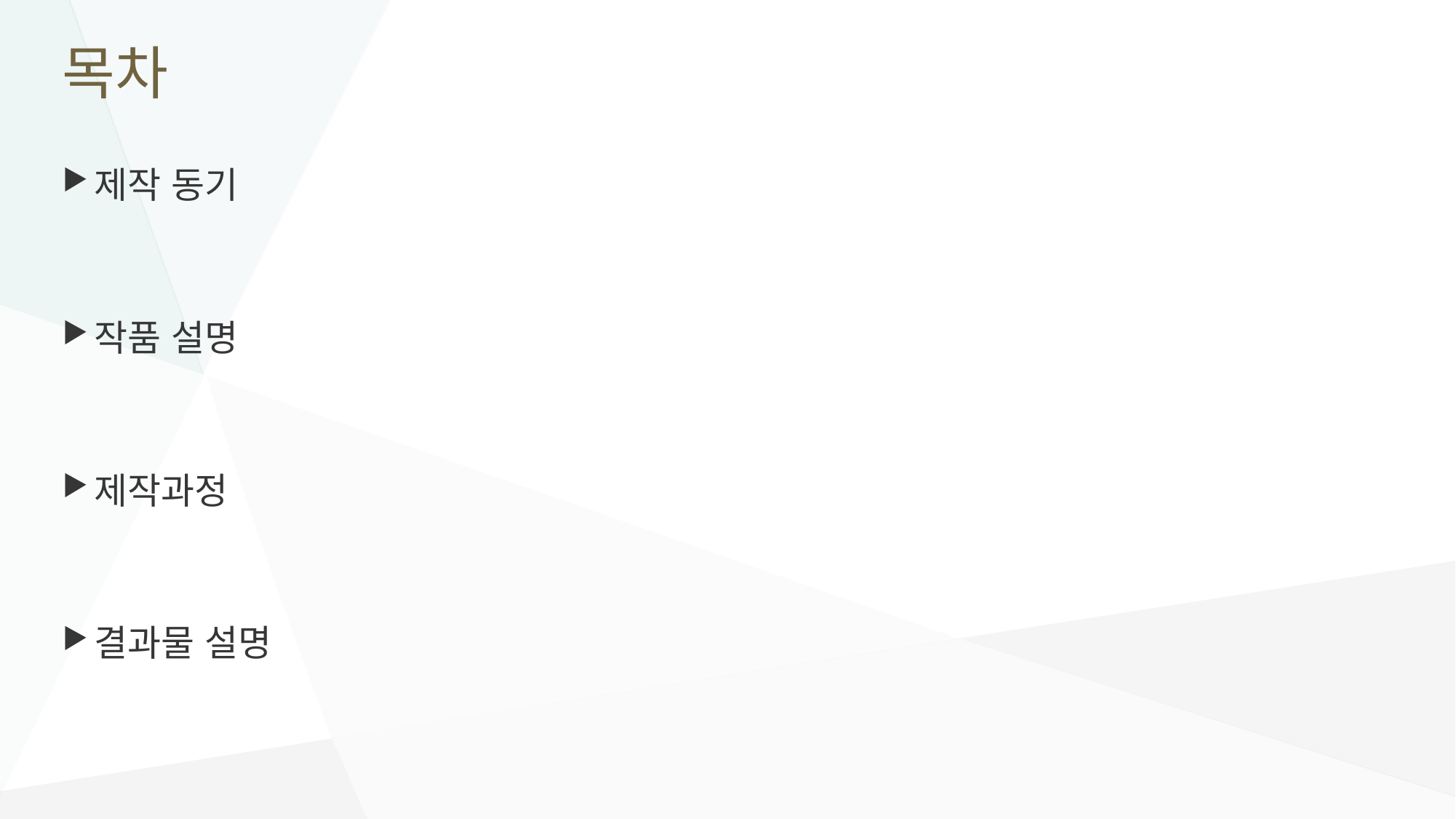

# 목차
제작 동기

작품 설명

제작과정

결과물 설명